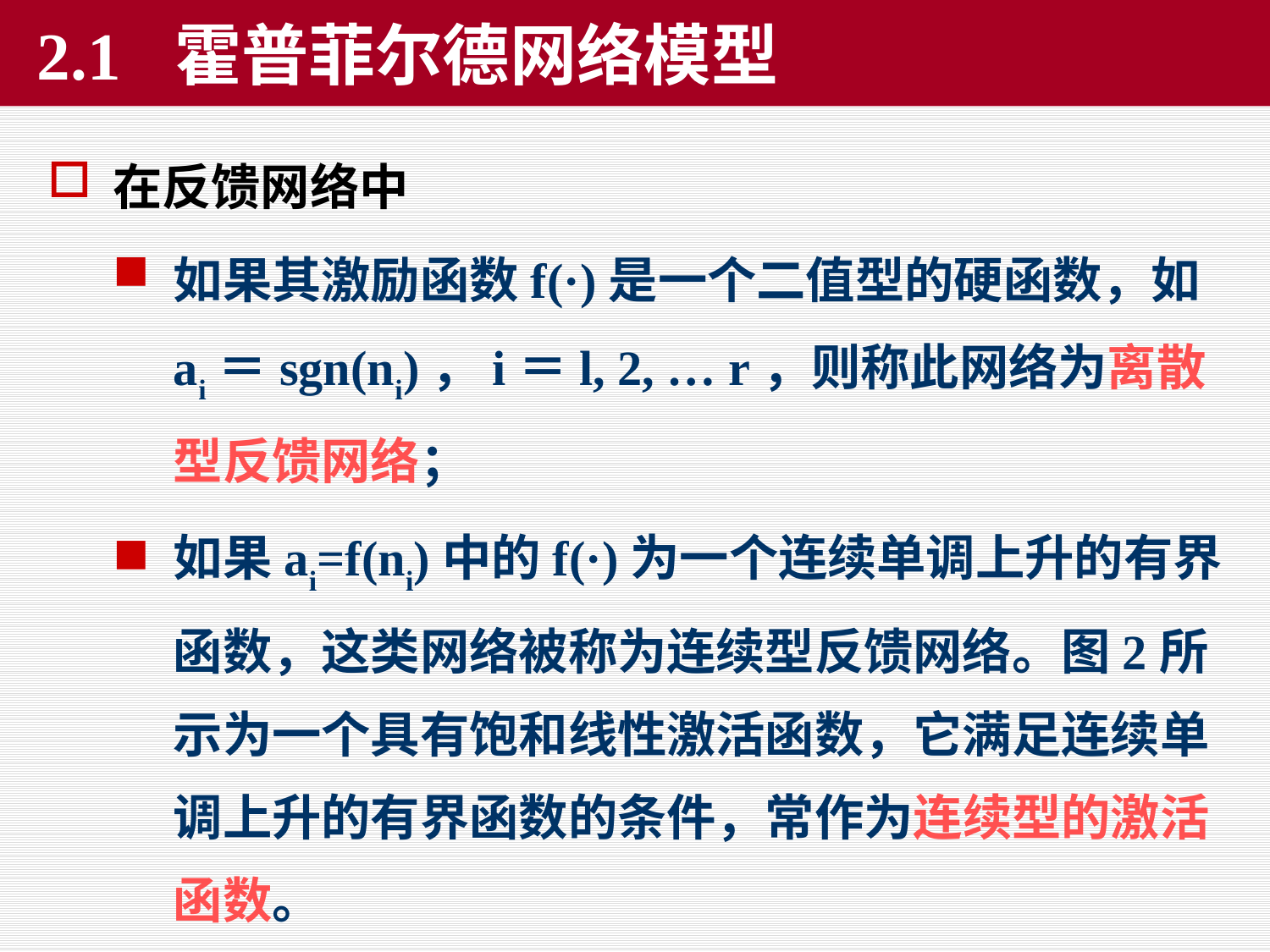

# 2.1  霍普菲尔德网络模型
在反馈网络中
如果其激励函数f(·)是一个二值型的硬函数，如ai＝sgn(ni)，i＝l, 2, … r，则称此网络为离散型反馈网络；
如果ai=f(ni)中的f(·)为一个连续单调上升的有界函数，这类网络被称为连续型反馈网络。图2所示为一个具有饱和线性激活函数，它满足连续单调上升的有界函数的条件，常作为连续型的激活函数。